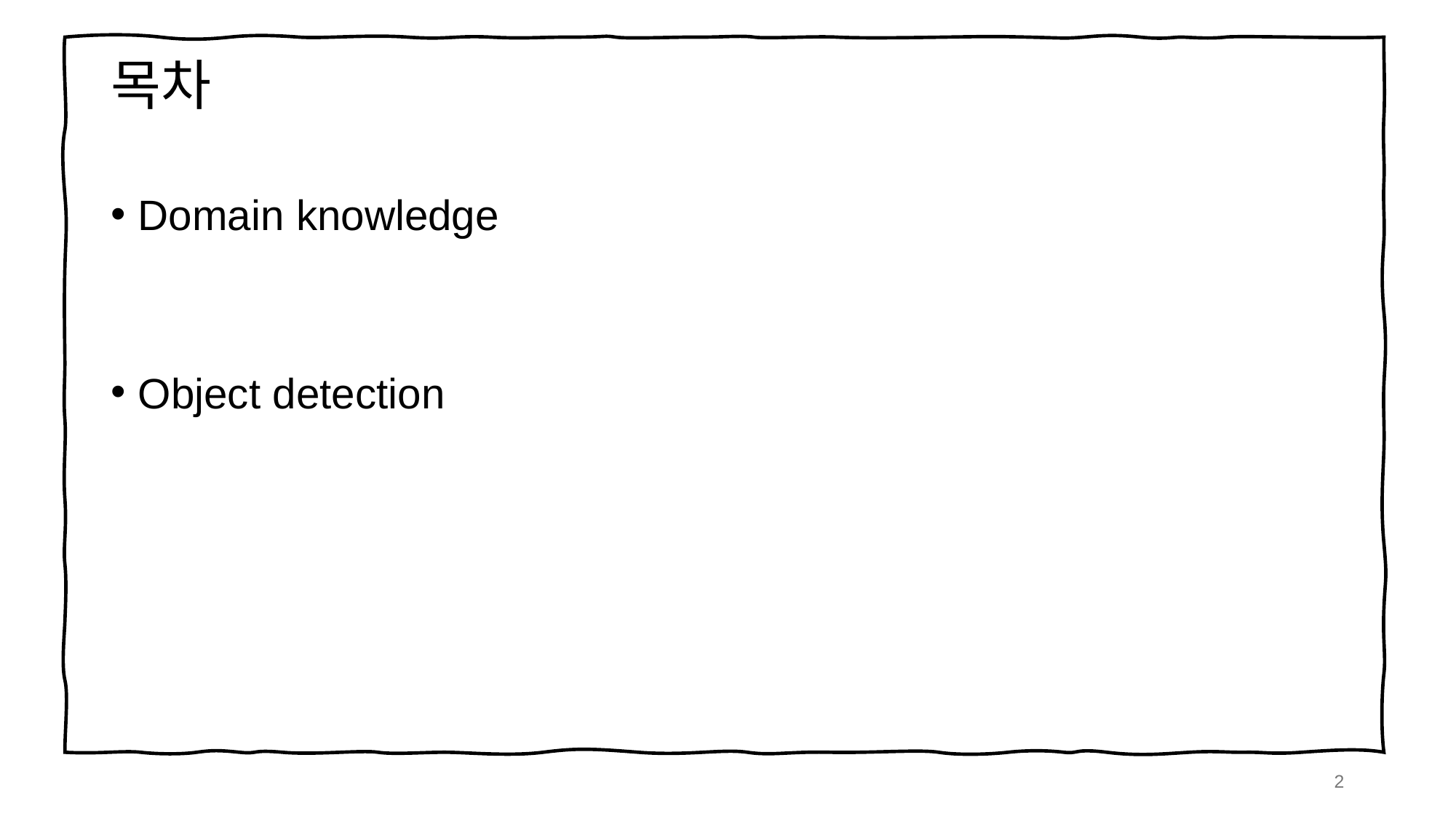

# 목차
Domain knowledge

Object detection
2